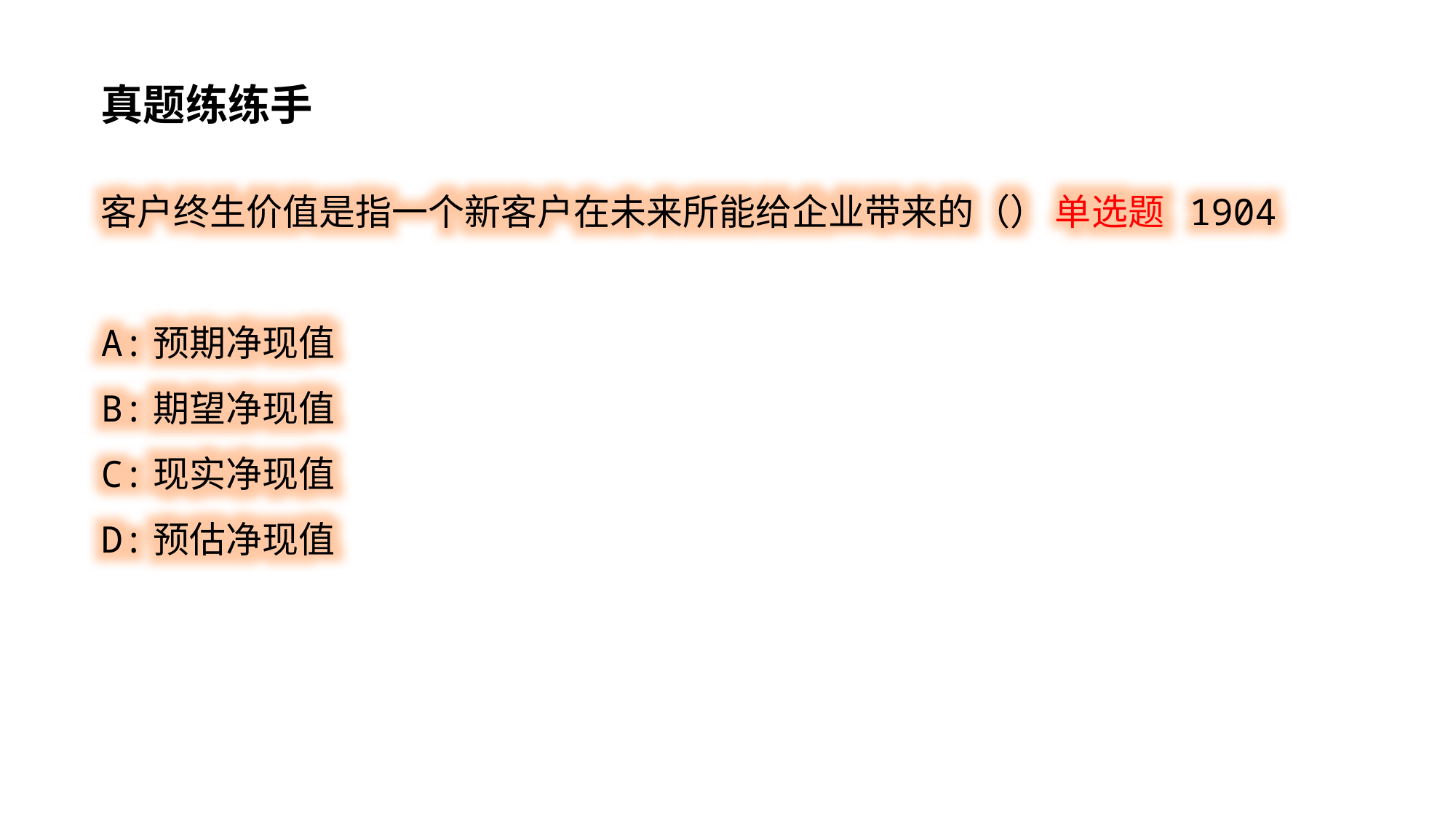

真题练练手
客户终生价值是指一个新客户在未来所能给企业带来的（） 单选题  1904

A:预期净现值
B:期望净现值
C:现实净现值
D:预估净现值